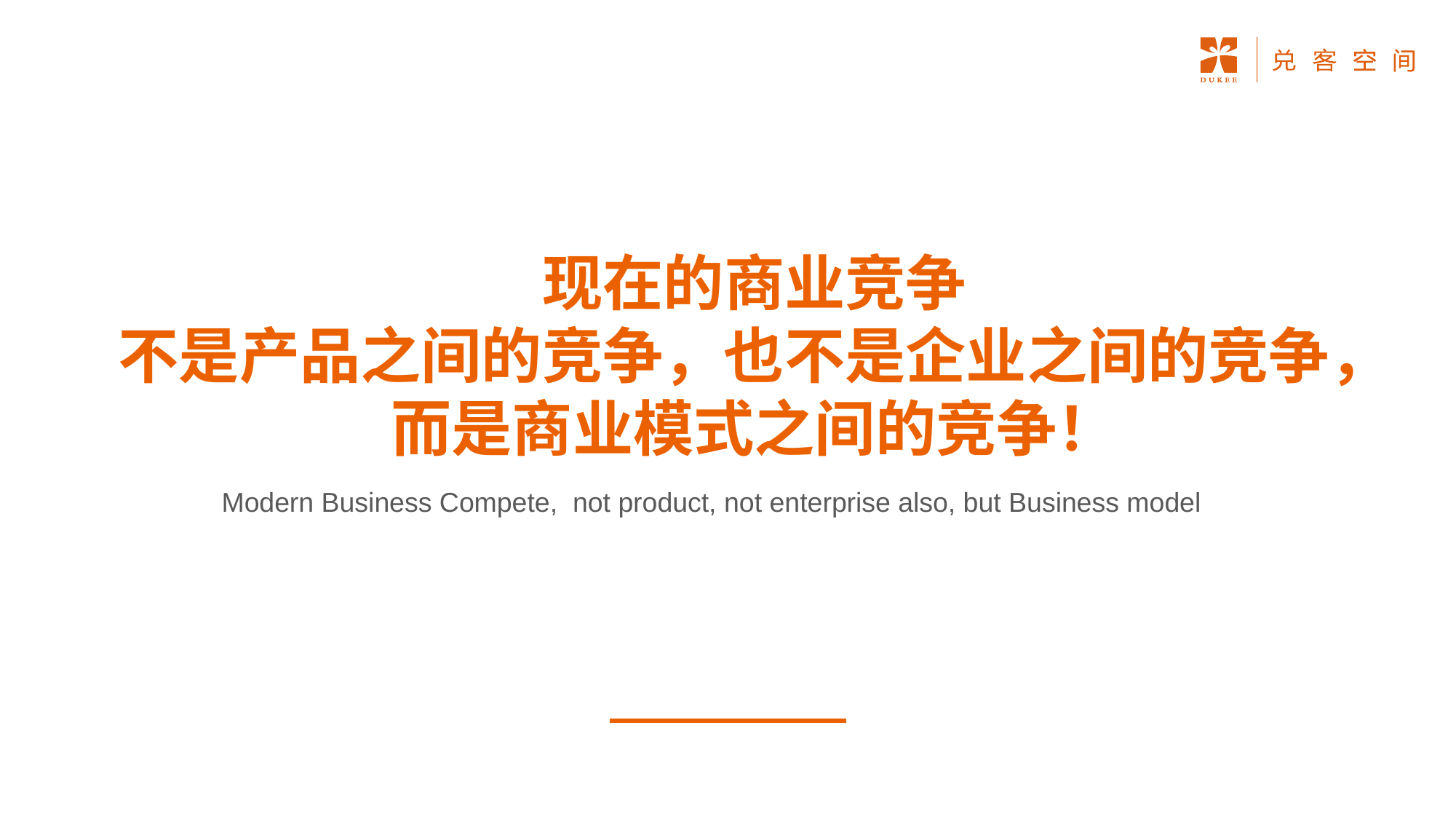

现在的商业竞争
不是产品之间的竞争，也不是企业之间的竞争，
而是商业模式之间的竞争！
Modern Business Compete,  not product, not enterprise also, but Business model